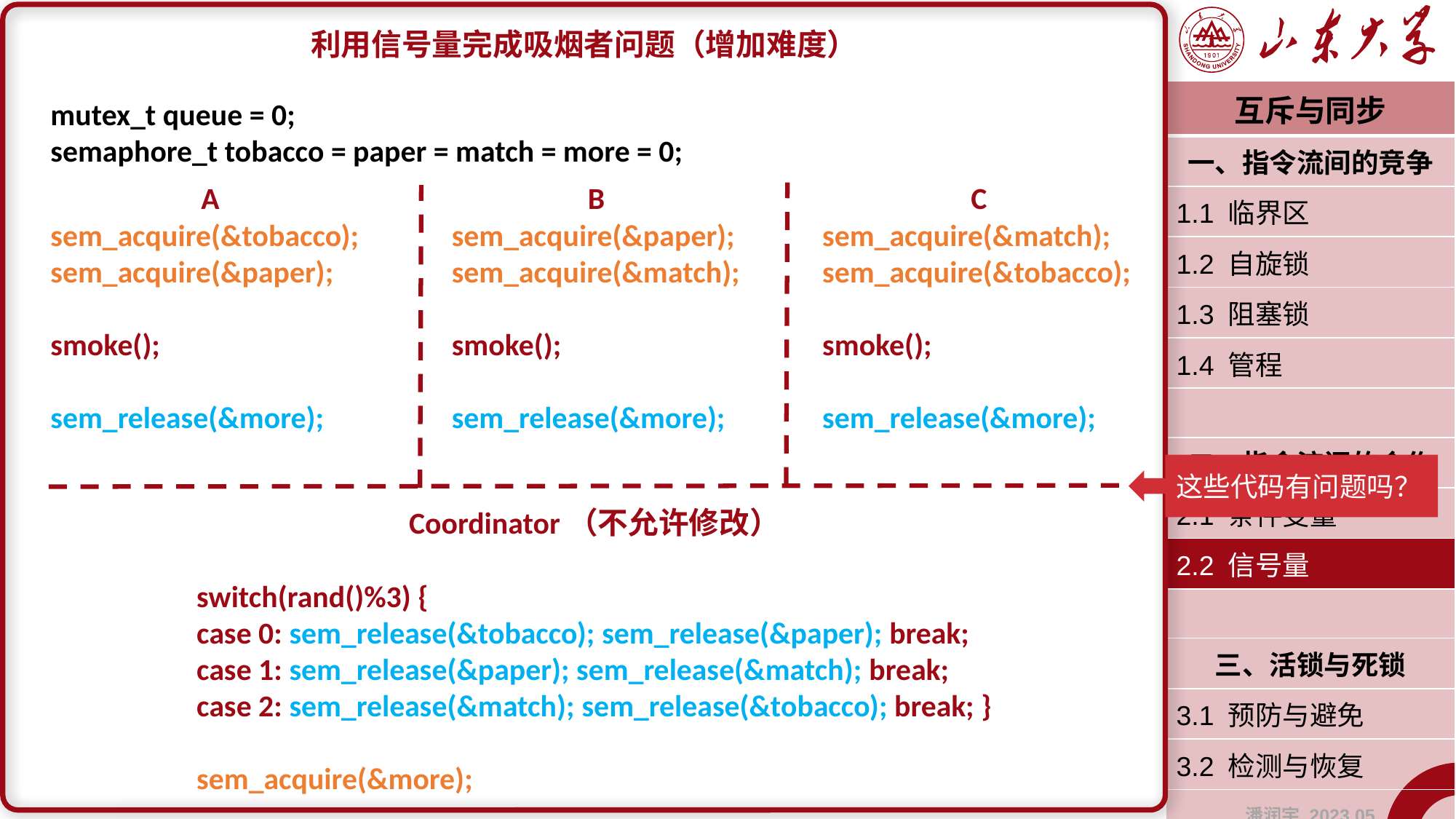

利用信号量完成吸烟者问题（增加难度）
| 互斥与同步 |
| --- |
| 一、指令流间的竞争 |
| 1.1 临界区 |
| 1.2 自旋锁 |
| 1.3 阻塞锁 |
| 1.4 管程 |
|  |
| 二、指令流间的合作 |
| 2.1 条件变量 |
| 2.2 信号量 |
|  |
| 三、活锁与死锁 |
| 3.1 预防与避免 |
| 3.2 检测与恢复 |
| 潘润宇 2023.05 |
mutex_t queue = 0;
semaphore_t tobacco = paper = match = more = 0;
A
sem_acquire(&tobacco);
sem_acquire(&paper);

smoke();

sem_release(&more);
B
sem_acquire(&paper);
sem_acquire(&match);

smoke();

sem_release(&more);
C
sem_acquire(&match);
sem_acquire(&tobacco);

smoke();

sem_release(&more);
这些代码有问题吗？
Coordinator（不允许修改）

switch(rand()%3) {
case 0: sem_release(&tobacco); sem_release(&paper); break;
case 1: sem_release(&paper); sem_release(&match); break;
case 2: sem_release(&match); sem_release(&tobacco); break; }

sem_acquire(&more);